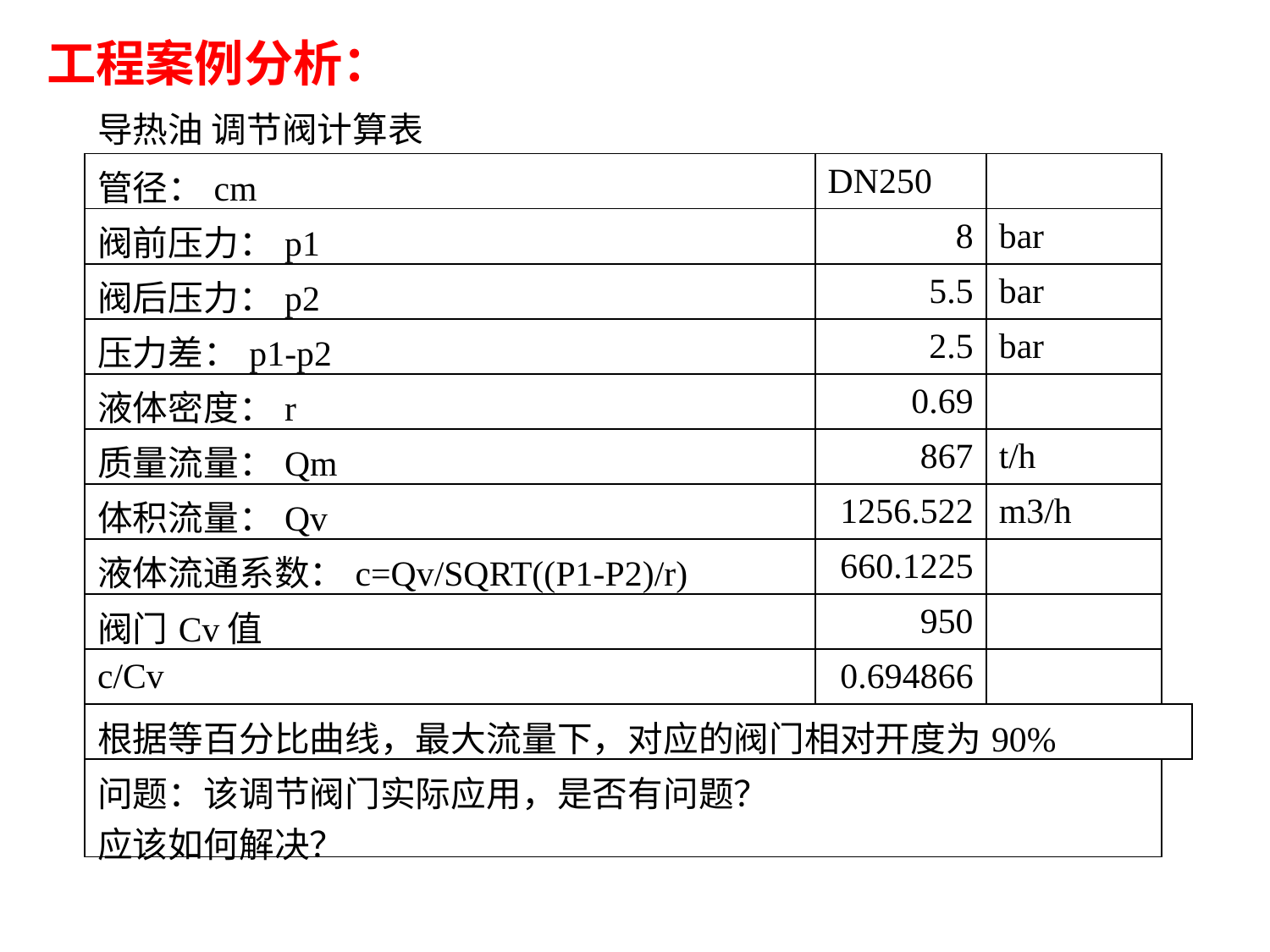

工程案例分析：
| 导热油 调节阀计算表 |  |  |  |  |
| --- | --- | --- | --- | --- |
| 管径：cm |  | DN250 |  |  |
| 阀前压力：p1 |  | 8 | bar |  |
| 阀后压力：p2 |  | 5.5 | bar |  |
| 压力差：p1-p2 |  | 2.5 | bar |  |
| 液体密度：r |  | 0.69 |  |  |
| 质量流量：Qm |  | 867 | t/h |  |
| 体积流量：Qv |  | 1256.522 | m3/h |  |
| 液体流通系数：c=Qv/SQRT((P1-P2)/r) |  | 660.1225 |  |  |
| 阀门Cv值 |  | 950 |  |  |
| c/Cv |  | 0.694866 |  |  |
| 根据等百分比曲线，最大流量下，对应的阀门相对开度为90% |  |  |  |  |
| 问题：该调节阀门实际应用，是否有问题？应该如何解决？ |  |  |  |  |